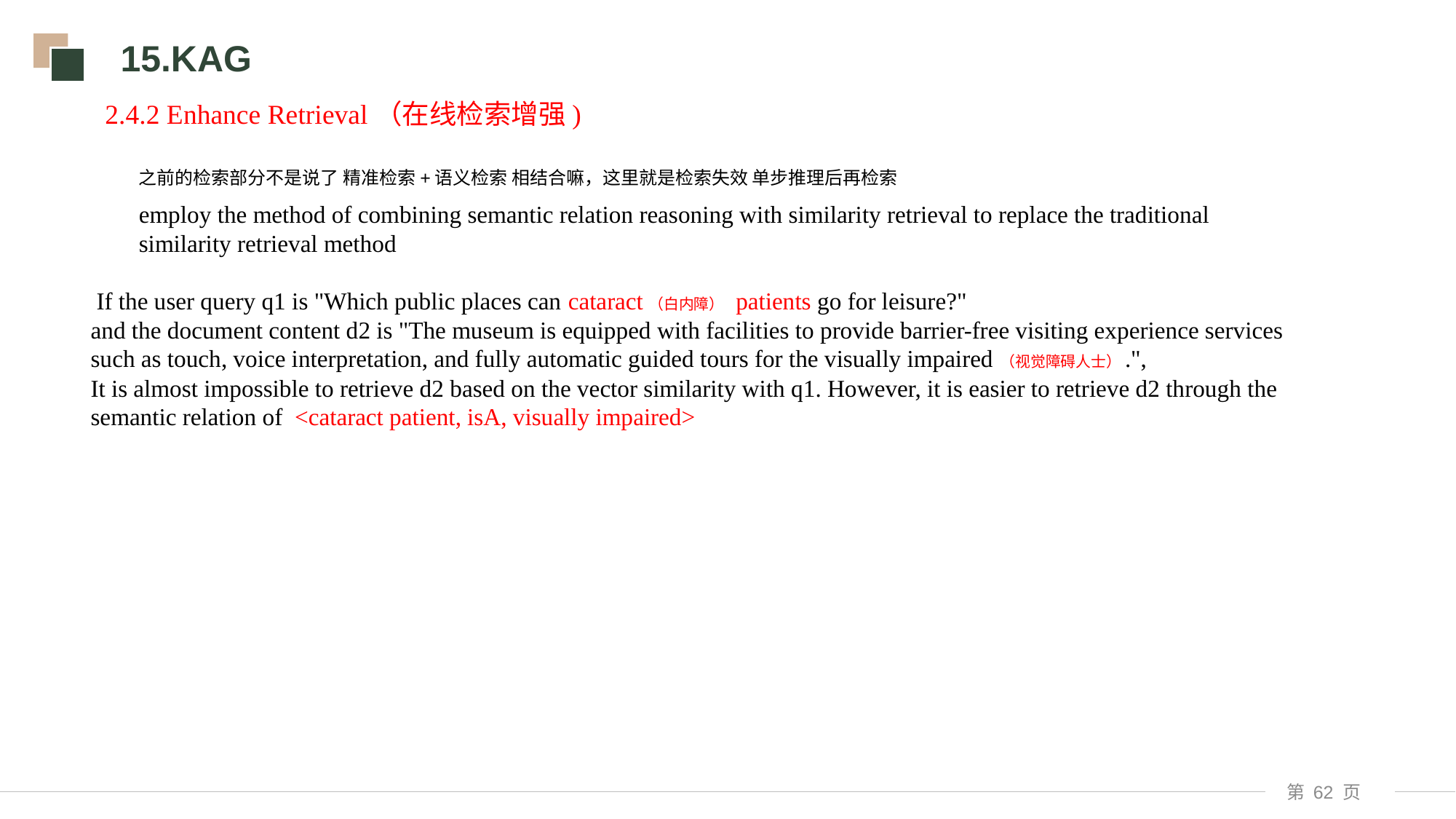

15.KAG
 2.4.2 Enhance Retrieval（在线检索增强)
之前的检索部分不是说了 精准检索+语义检索 相结合嘛，这里就是检索失效 单步推理后再检索
employ the method of combining semantic relation reasoning with similarity retrieval to replace the traditional similarity retrieval method
 If the user query q1 is "Which public places can cataract（白内障） patients go for leisure?"
and the document content d2 is "The museum is equipped with facilities to provide barrier-free visiting experience services such as touch, voice interpretation, and fully automatic guided tours for the visually impaired（视觉障碍人士）.",
It is almost impossible to retrieve d2 based on the vector similarity with q1. However, it is easier to retrieve d2 through the semantic relation of  <cataract patient, isA, visually impaired>
第 62 页